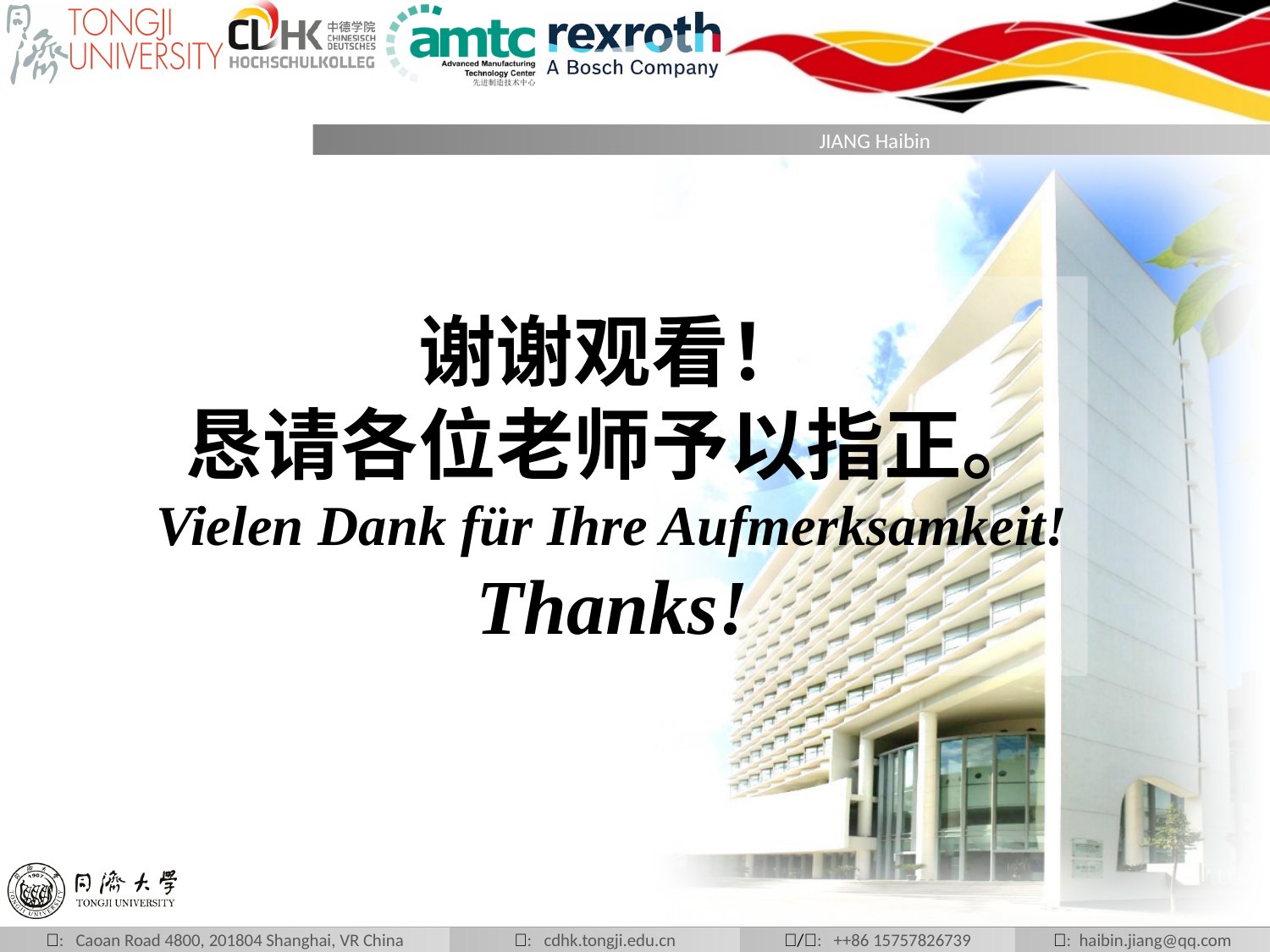

# 谢谢观看！ 恳请各位老师予以指正。 Vielen Dank für Ihre Aufmerksamkeit! Thanks!